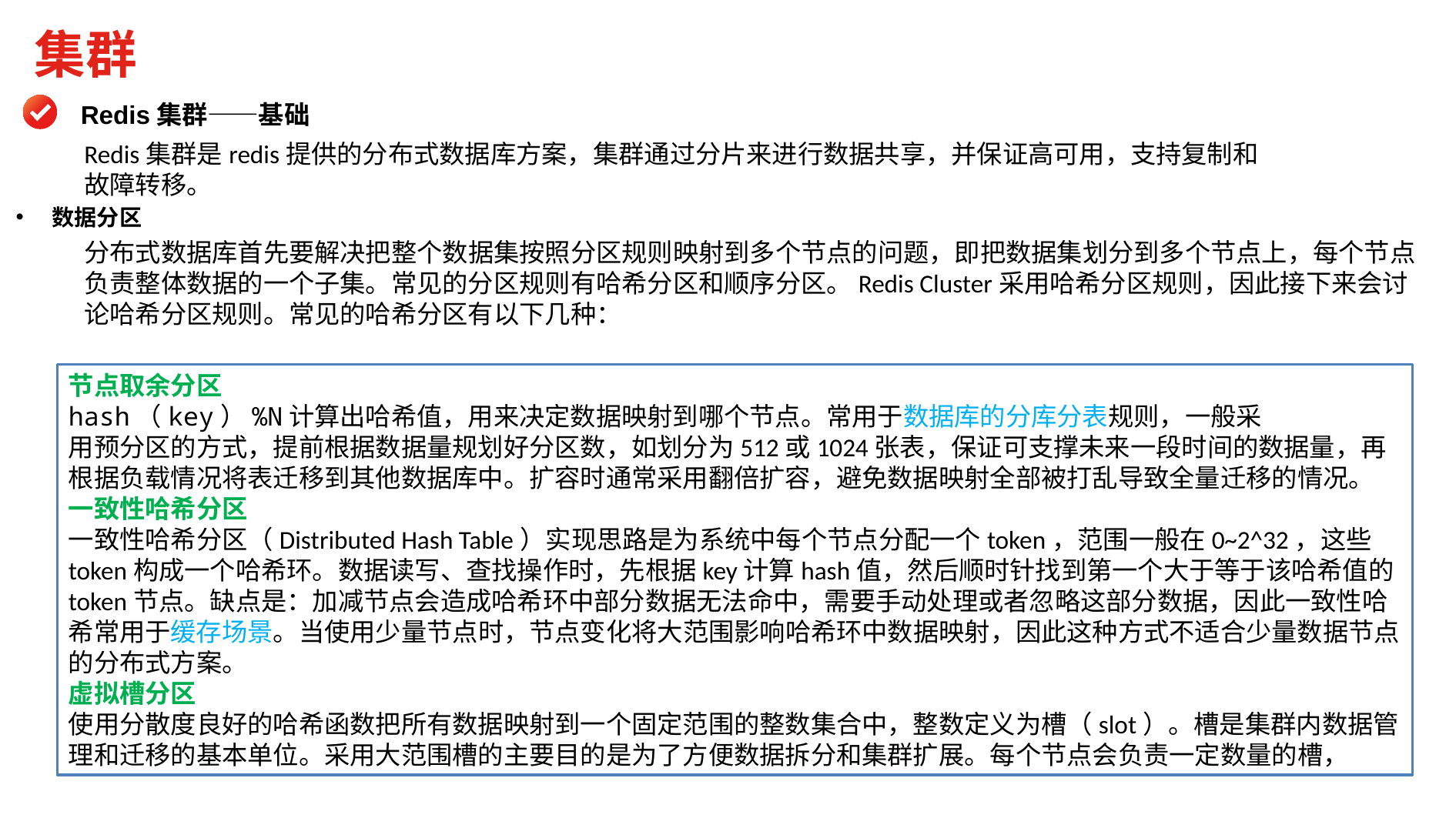

集群
Redis集群——基础

Redis集群是redis提供的分布式数据库方案，集群通过分片来进行数据共享，并保证高可用，支持复制和故障转移。
数据分区
分布式数据库首先要解决把整个数据集按照分区规则映射到多个节点的问题，即把数据集划分到多个节点上，每个节点负责整体数据的一个子集。常见的分区规则有哈希分区和顺序分区。Redis Cluster采用哈希分区规则，因此接下来会讨论哈希分区规则。常见的哈希分区有以下几种：
节点取余分区
hash（key）%N计算出哈希值，用来决定数据映射到哪个节点。常用于数据库的分库分表规则，一般采
用预分区的方式，提前根据数据量规划好分区数，如划分为512或1024张表，保证可支撑未来一段时间的数据量，再根据负载情况将表迁移到其他数据库中。扩容时通常采用翻倍扩容，避免数据映射全部被打乱导致全量迁移的情况。
一致性哈希分区
一致性哈希分区（Distributed Hash Table）实现思路是为系统中每个节点分配一个token，范围一般在0~2^32，这些token构成一个哈希环。数据读写、查找操作时，先根据key计算hash值，然后顺时针找到第一个大于等于该哈希值的token节点。缺点是：加减节点会造成哈希环中部分数据无法命中，需要手动处理或者忽略这部分数据，因此一致性哈希常用于缓存场景。当使用少量节点时，节点变化将大范围影响哈希环中数据映射，因此这种方式不适合少量数据节点的分布式方案。
虚拟槽分区
使用分散度良好的哈希函数把所有数据映射到一个固定范围的整数集合中，整数定义为槽（slot）。槽是集群内数据管理和迁移的基本单位。采用大范围槽的主要目的是为了方便数据拆分和集群扩展。每个节点会负责一定数量的槽，